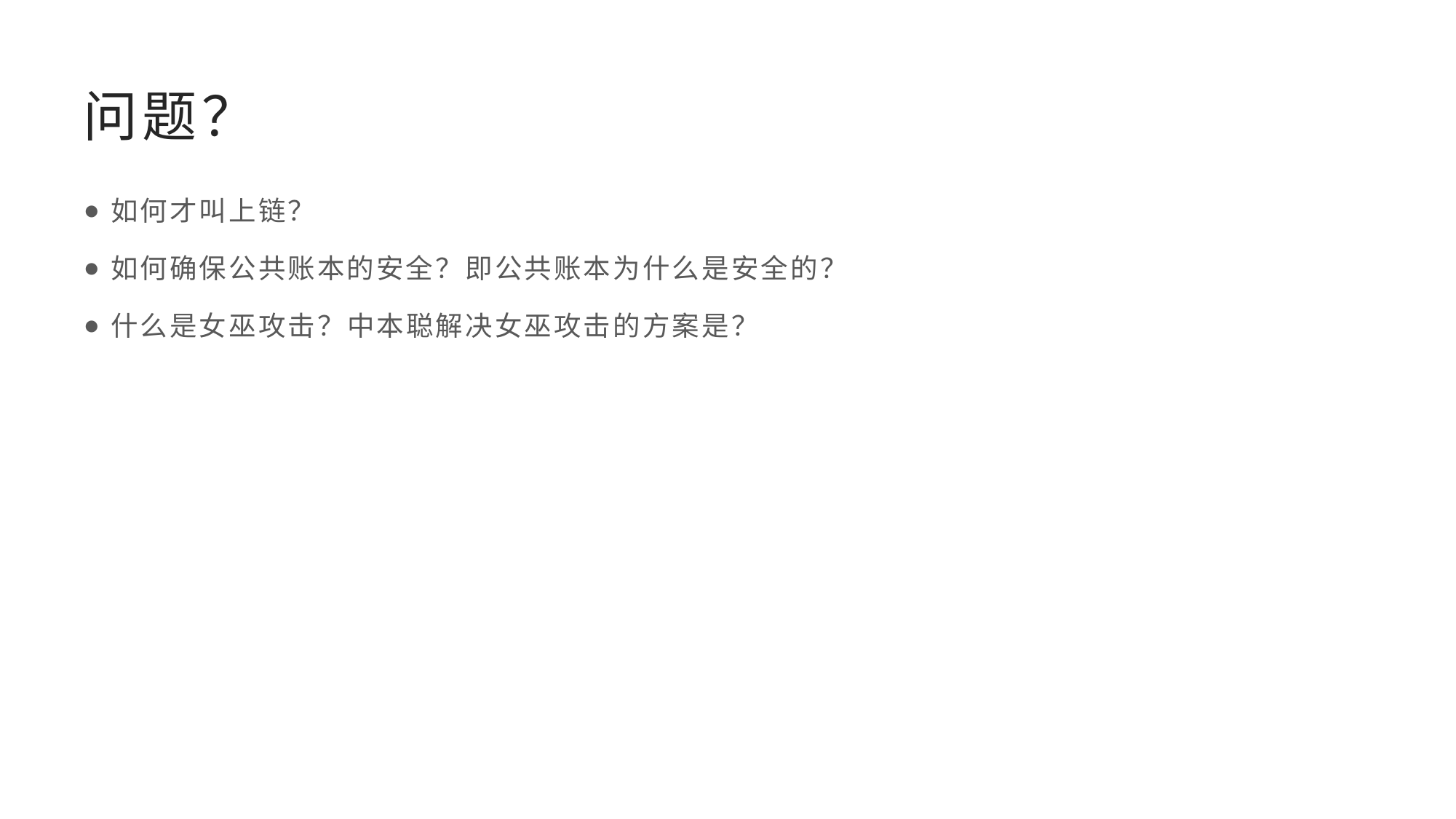

# 问题？
如何才叫上链？
如何确保公共账本的安全？即公共账本为什么是安全的？
什么是女巫攻击？中本聪解决女巫攻击的方案是？